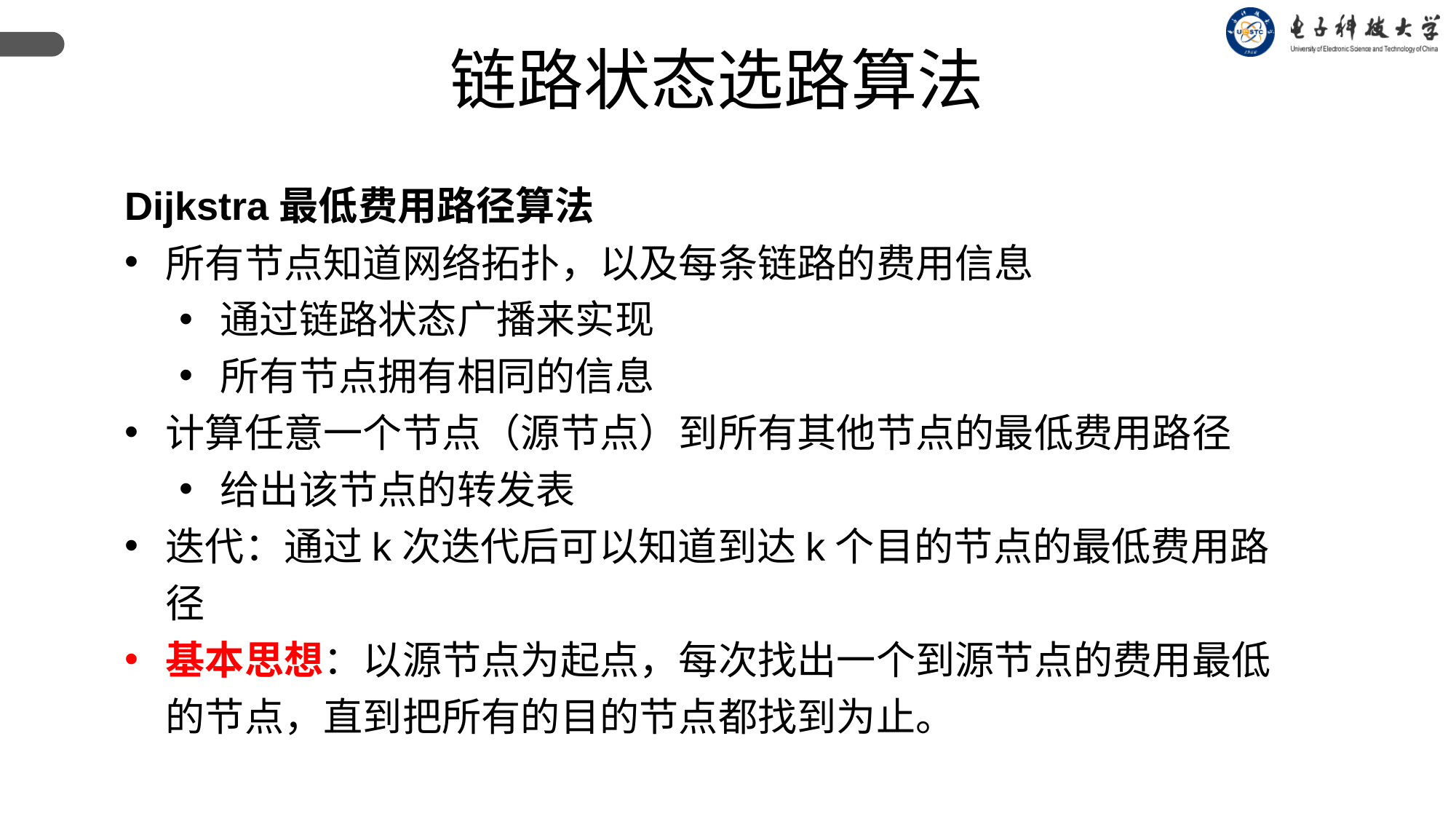

链路状态选路算法
Dijkstra最低费用路径算法
所有节点知道网络拓扑，以及每条链路的费用信息
通过链路状态广播来实现
所有节点拥有相同的信息
计算任意一个节点（源节点）到所有其他节点的最低费用路径
给出该节点的转发表
迭代：通过k次迭代后可以知道到达k个目的节点的最低费用路径
基本思想：以源节点为起点，每次找出一个到源节点的费用最低的节点，直到把所有的目的节点都找到为止。